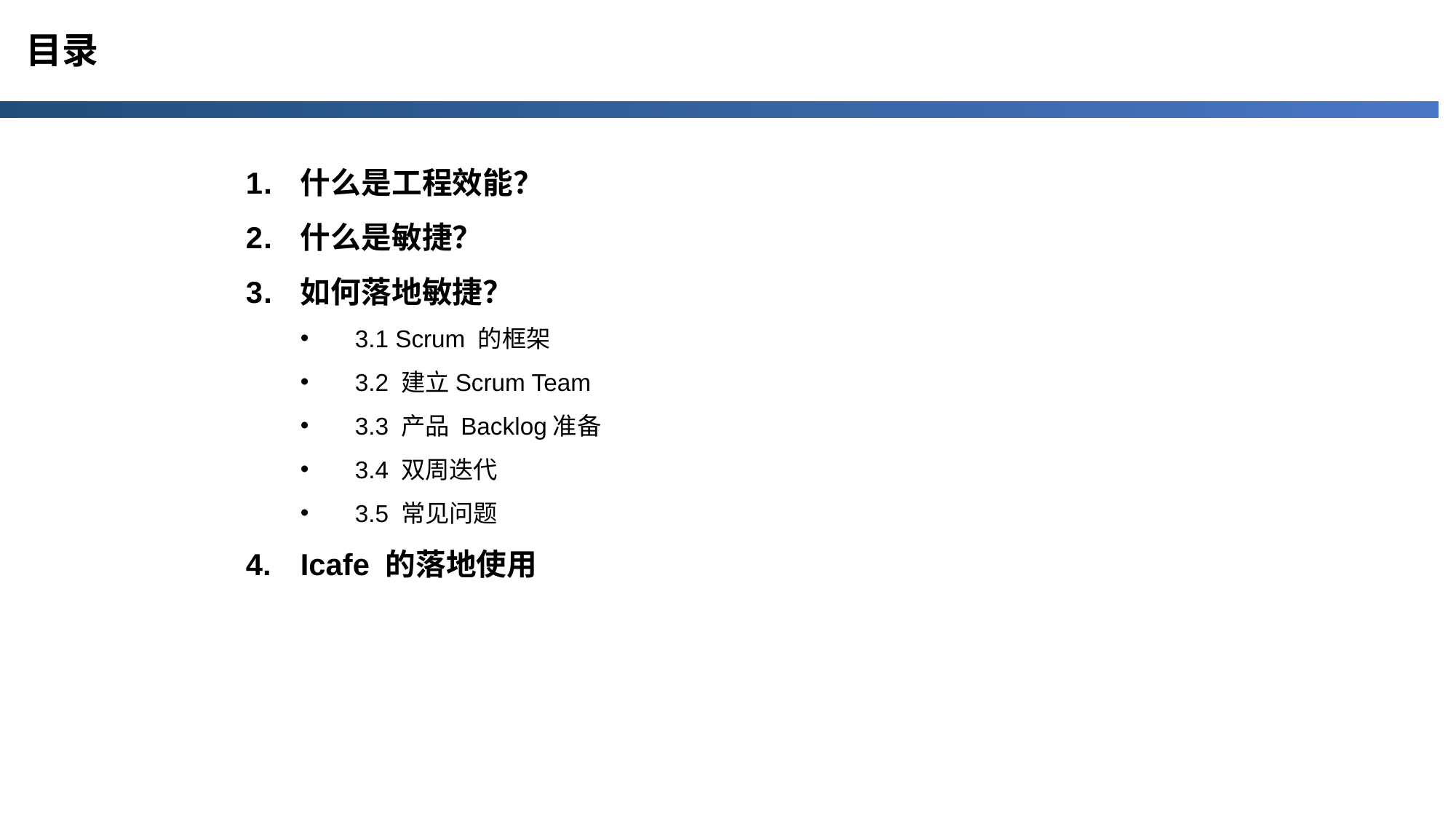

# 目录
什么是工程效能？
什么是敏捷？
如何落地敏捷？
3.1 Scrum 的框架
3.2 建立Scrum Team
3.3 产品 Backlog准备
3.4 双周迭代
3.5 常见问题
Icafe 的落地使用